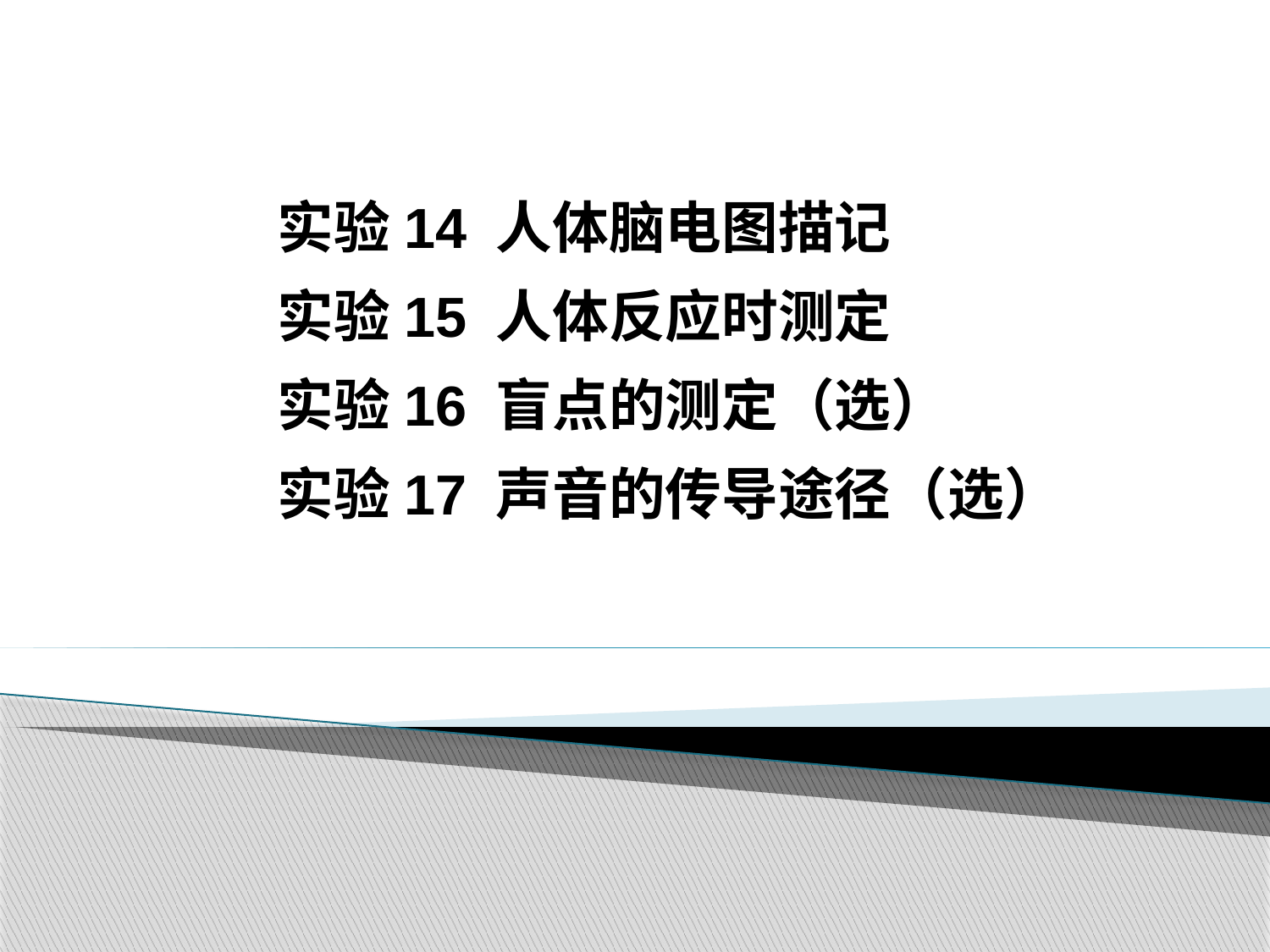

实验14 人体脑电图描记
实验15 人体反应时测定
实验16 盲点的测定（选）
实验17 声音的传导途径（选）